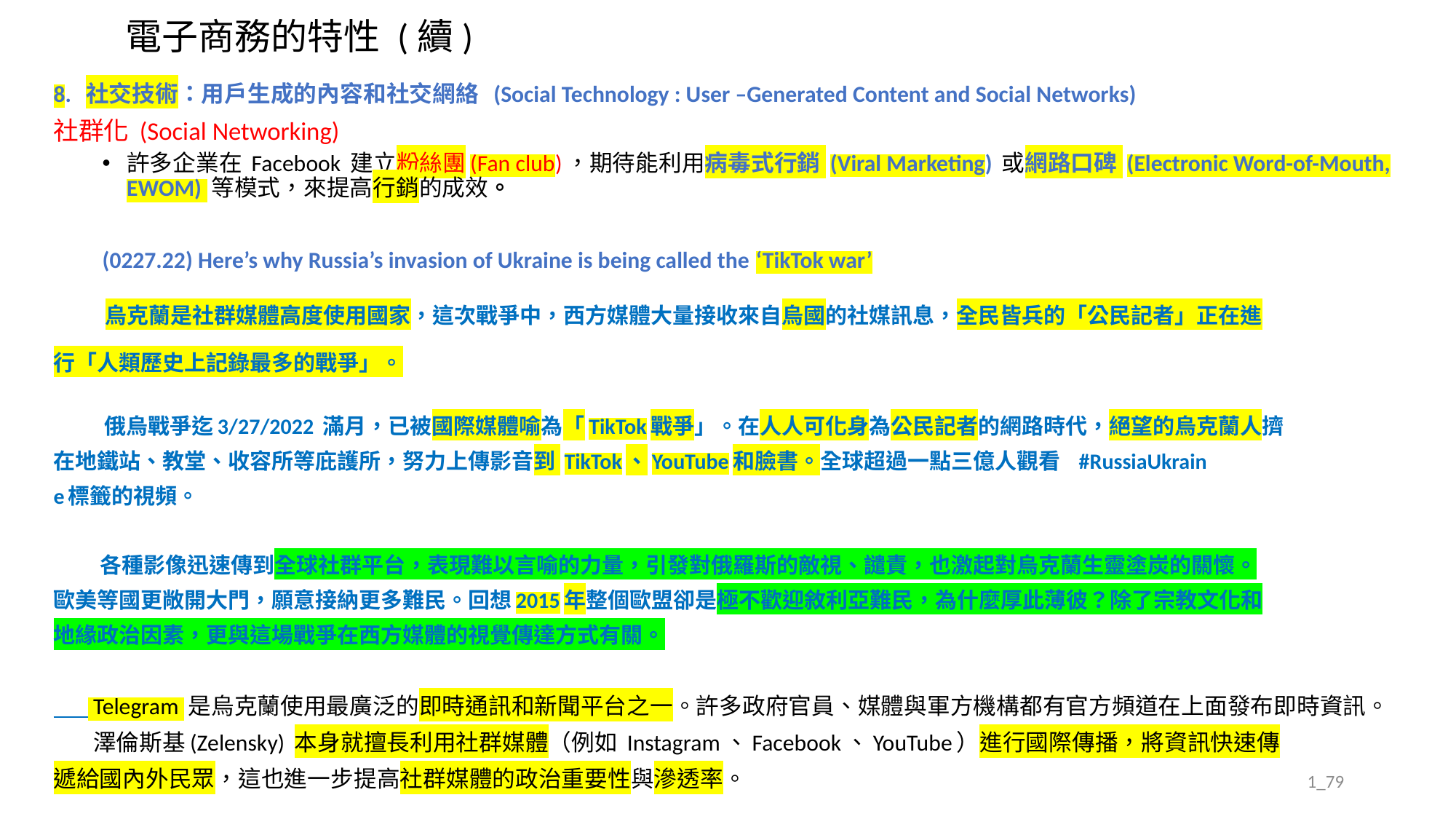

# 電子商務的特性 (續)
8.  社交技術：用戶生成的內容和社交網絡  (Social Technology : User –Generated Content and Social Networks)
社群化 (Social Networking)
許多企業在 Facebook 建立粉絲團(Fan club)，期待能利用病毒式行銷 (Viral Marketing) 或網路口碑 (Electronic Word-of-Mouth, EWOM) 等模式，來提高行銷的成效。

(0227.22) Here’s why Russia’s invasion of Ukraine is being called the ‘TikTok war’

         烏克蘭是社群媒體高度使用國家，這次戰爭中，西方媒體大量接收來自烏國的社媒訊息，全民皆兵的「公民記者」正在進

行「人類歷史上記錄最多的戰爭」。

          俄烏戰爭迄3/27/2022 滿月，已被國際媒體喻為「TikTok戰爭」。在人人可化身為公民記者的網路時代，絕望的烏克蘭人擠
在地鐵站、教堂、收容所等庇護所，努力上傳影音到 TikTok、YouTube和臉書。全球超過一點三億人觀看   #RussiaUkrain
e標籤的視頻。

         各種影像迅速傳到全球社群平台，表現難以言喻的力量，引發對俄羅斯的敵視、譴責，也激起對烏克蘭生靈塗炭的關懷。
歐美等國更敞開大門，願意接納更多難民。回想2015年整個歐盟卻是極不歡迎敘利亞難民，為什麼厚此薄彼？除了宗教文化和
地緣政治因素，更與這場戰爭在西方媒體的視覺傳達方式有關。

        Telegram 是烏克蘭使用最廣泛的即時通訊和新聞平台之一。許多政府官員、媒體與軍方機構都有官方頻道在上面發布即時資訊。
       澤倫斯基(Zelensky) 本身就擅長利用社群媒體（例如 Instagram、Facebook、YouTube）進行國際傳播，將資訊快速傳
遞給國內外民眾，這也進一步提高社群媒體的政治重要性與滲透率。

1_79